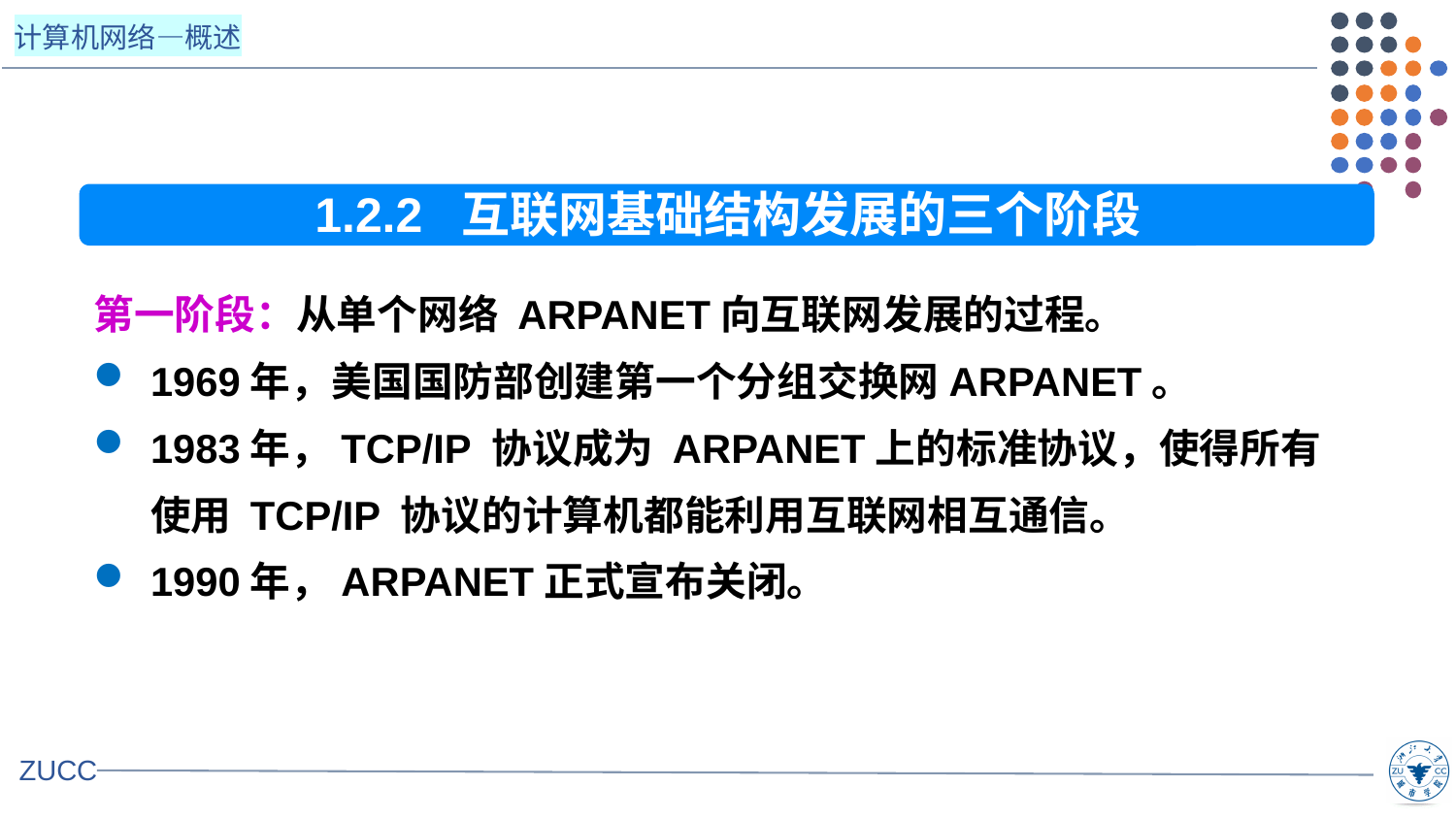

1.2.2  互联网基础结构发展的三个阶段

第一阶段：从单个网络 ARPANET向互联网发展的过程。
1969年，美国国防部创建第一个分组交换网ARPANET。
1983年，TCP/IP 协议成为 ARPANET上的标准协议，使得所有使用 TCP/IP 协议的计算机都能利用互联网相互通信。
1990年，ARPANET正式宣布关闭。